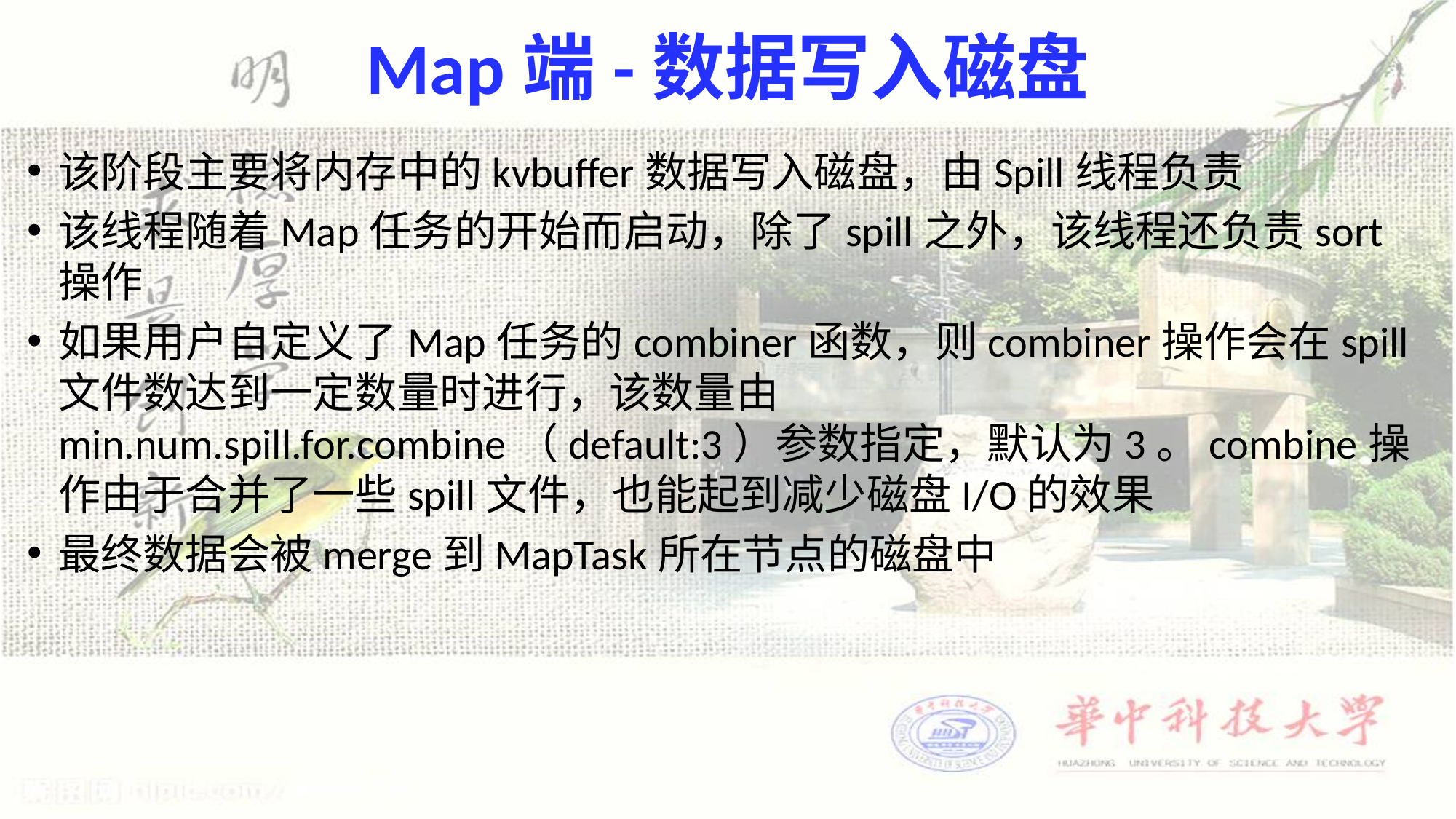

# Map端-数据写入磁盘
该阶段主要将内存中的kvbuffer数据写入磁盘，由Spill线程负责
该线程随着Map任务的开始而启动，除了spill之外，该线程还负责sort操作
如果用户自定义了Map任务的combiner函数，则combiner操作会在spill文件数达到一定数量时进行，该数量由min.num.spill.for.combine（default:3）参数指定，默认为3。combine操作由于合并了一些spill文件，也能起到减少磁盘I/O的效果
最终数据会被merge到MapTask所在节点的磁盘中